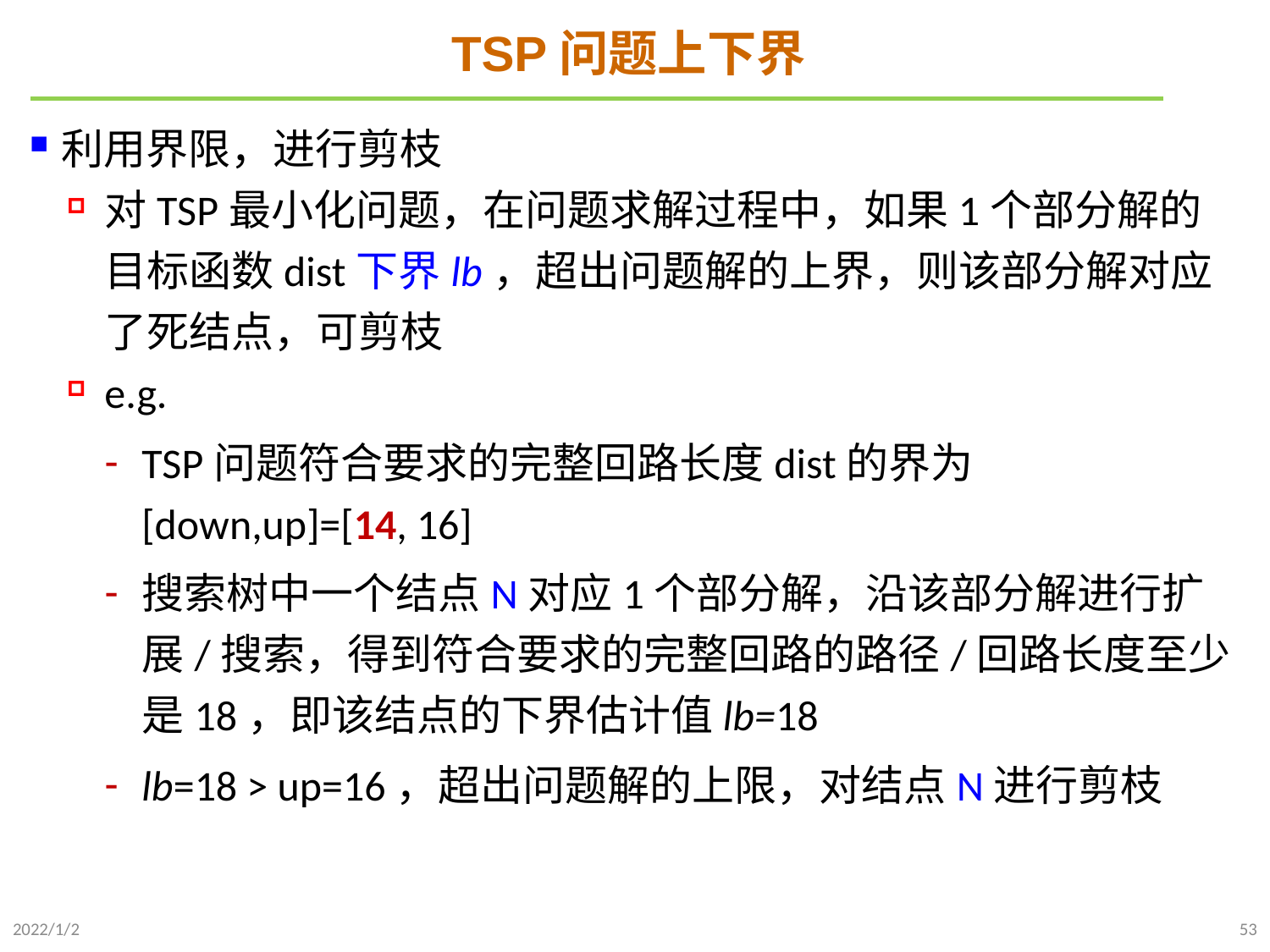

# TSP问题上下界
利用界限，进行剪枝
对TSP最小化问题，在问题求解过程中，如果1个部分解的目标函数dist下界lb，超出问题解的上界，则该部分解对应了死结点，可剪枝
e.g.
TSP问题符合要求的完整回路长度dist的界为[down,up]=[14, 16]
搜索树中一个结点N对应1个部分解，沿该部分解进行扩展/搜索，得到符合要求的完整回路的路径/回路长度至少是18，即该结点的下界估计值lb=18
lb=18 > up=16，超出问题解的上限，对结点N进行剪枝

2022/1/2
53